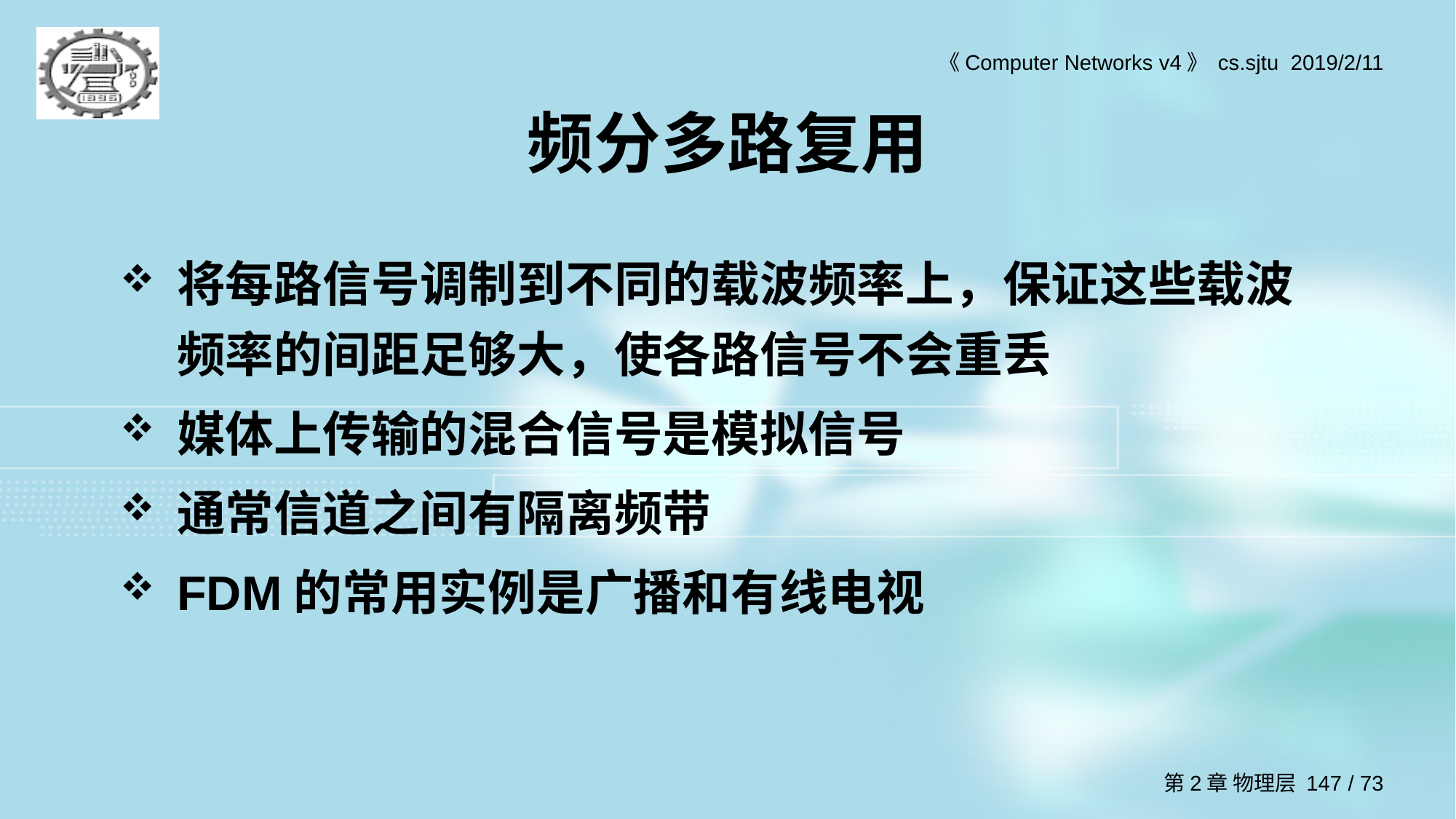

# 频分多路复用
将每路信号调制到不同的载波频率上，保证这些载波频率的间距足够大，使各路信号不会重丢
媒体上传输的混合信号是模拟信号
通常信道之间有隔离频带
FDM的常用实例是广播和有线电视